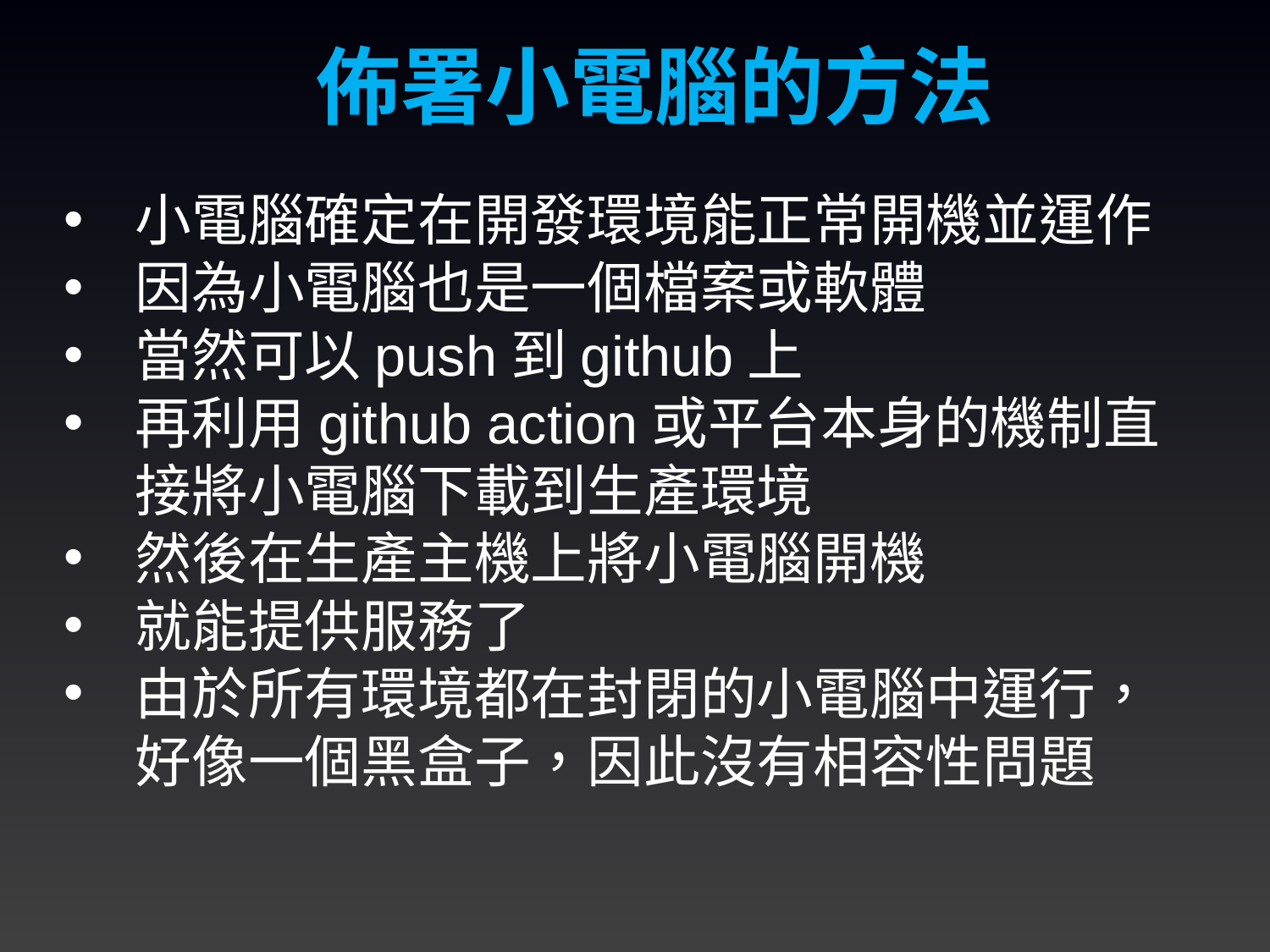

佈署小電腦的方法
小電腦確定在開發環境能正常開機並運作
因為小電腦也是一個檔案或軟體
當然可以push到github上
再利用github action或平台本身的機制直接將小電腦下載到生產環境
然後在生產主機上將小電腦開機
就能提供服務了
由於所有環境都在封閉的小電腦中運行，好像一個黑盒子，因此沒有相容性問題